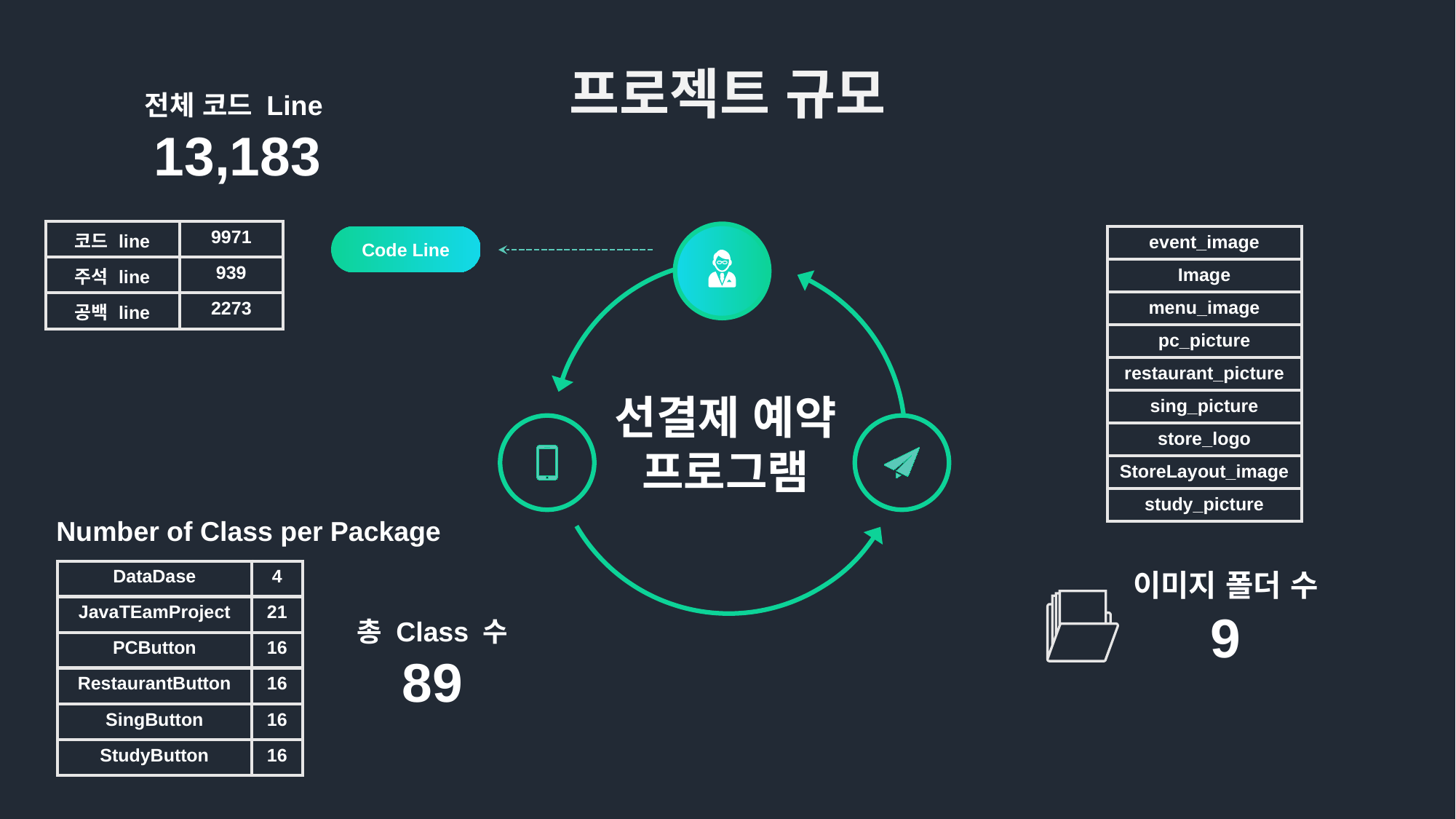

프로젝트 규모
전체 코드 Line  13,183
| 코드 line | 9971 |
| --- | --- |
| 주석 line | 939 |
| 공백 line | 2273 |

Code Line
| event\_image |
| --- |
| Image |
| menu\_image |
| pc\_picture |
| restaurant\_picture |
| sing\_picture |
| store\_logo |
| StoreLayout\_image |
| study\_picture |

선결제 예약
프로그램

Number of Class per Package
| DataDase | 4 |
| --- | --- |
| JavaTEamProject | 21 |
| PCButton | 16 |
| RestaurantButton | 16 |
| SingButton | 16 |
| StudyButton | 16 |
이미지 폴더 수
9

총 Class 수
89